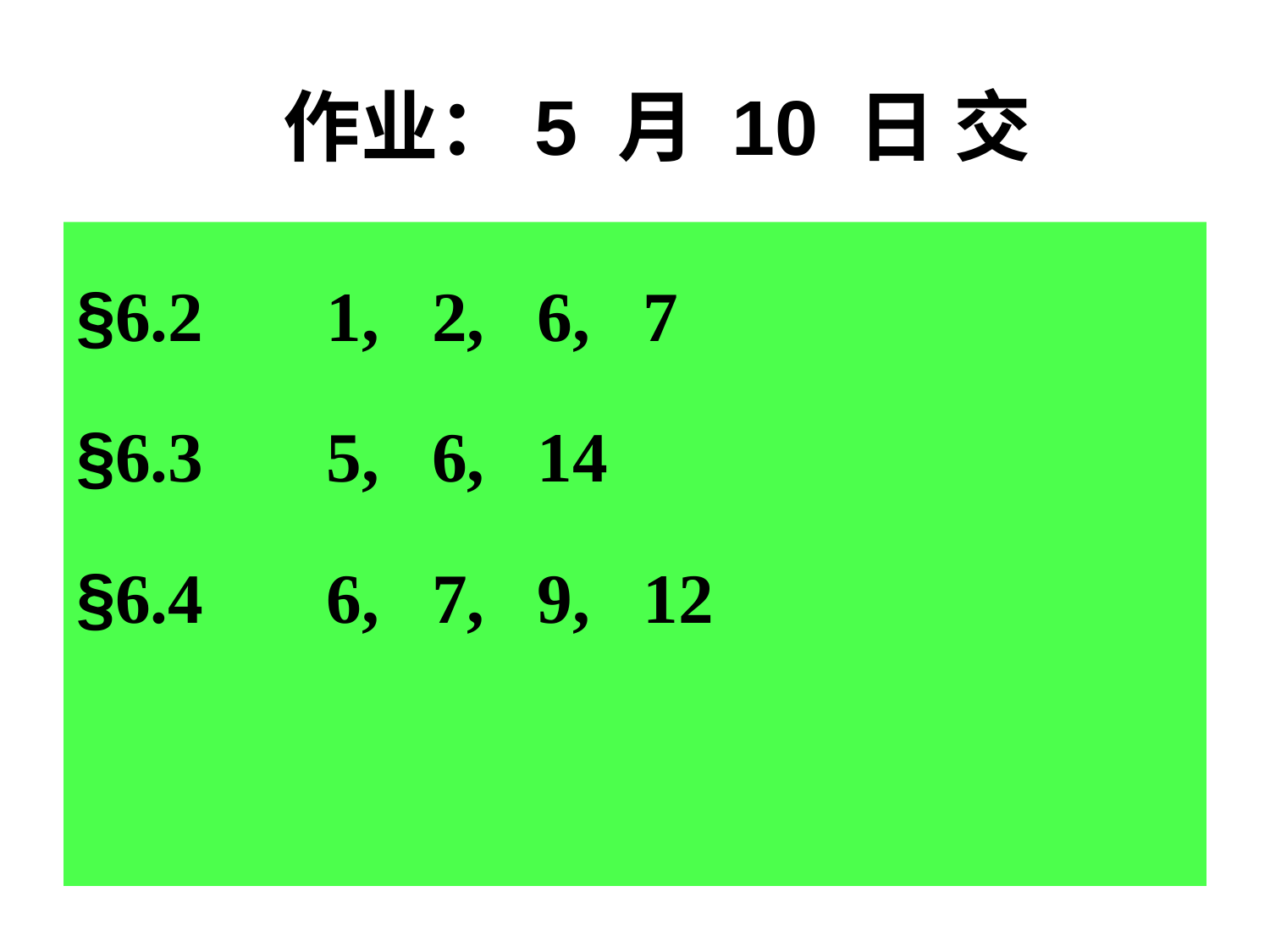

作业：5 月 10 日 交
§6.2       1,   2,   6,   7
§6.3       5,   6,   14
§6.4       6,   7,   9,   12